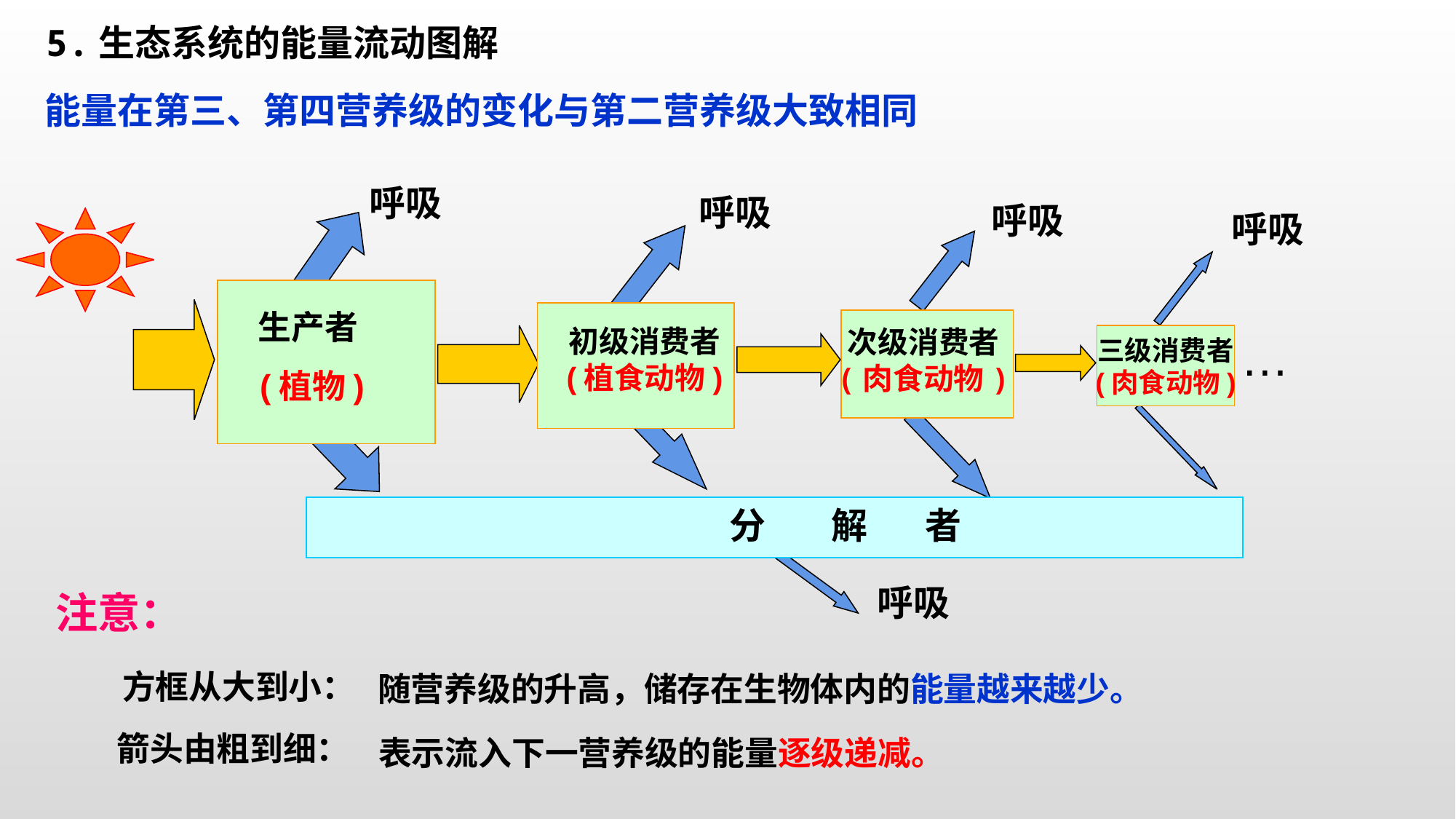

5.生态系统的能量流动图解
能量在第三、第四营养级的变化与第二营养级大致相同
呼吸
呼吸
呼吸
呼吸

 生产者

初级消费者
(植食动物)
次级消费者
(肉食动物)
…

三级消费者
(肉食动物)

(植物)

分        解       者

呼吸
注意：
方框从大到小：
随营养级的升高，储存在生物体内的能量越来越少。
箭头由粗到细：
表示流入下一营养级的能量逐级递减。